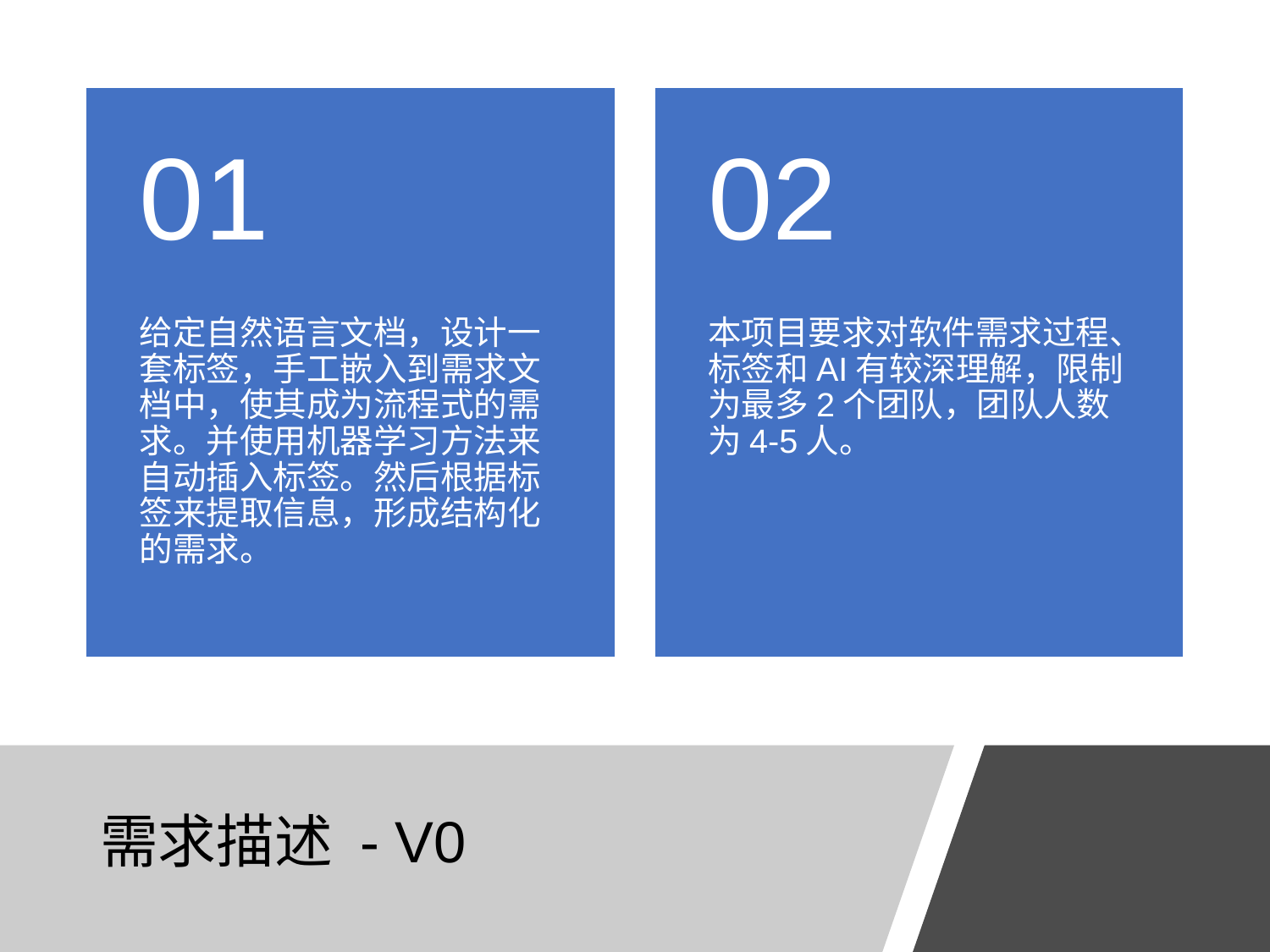

给定自然语言文档，设计一套标签，手工嵌入到需求文档中，使其成为流程式的需求。并使用机器学习方法来自动插入标签。然后根据标签来提取信息，形成结构化的需求。
01
本项目要求对软件需求过程、标签和AI有较深理解，限制为最多2个团队，团队人数为4-5人。
02

# 需求描述 - V0